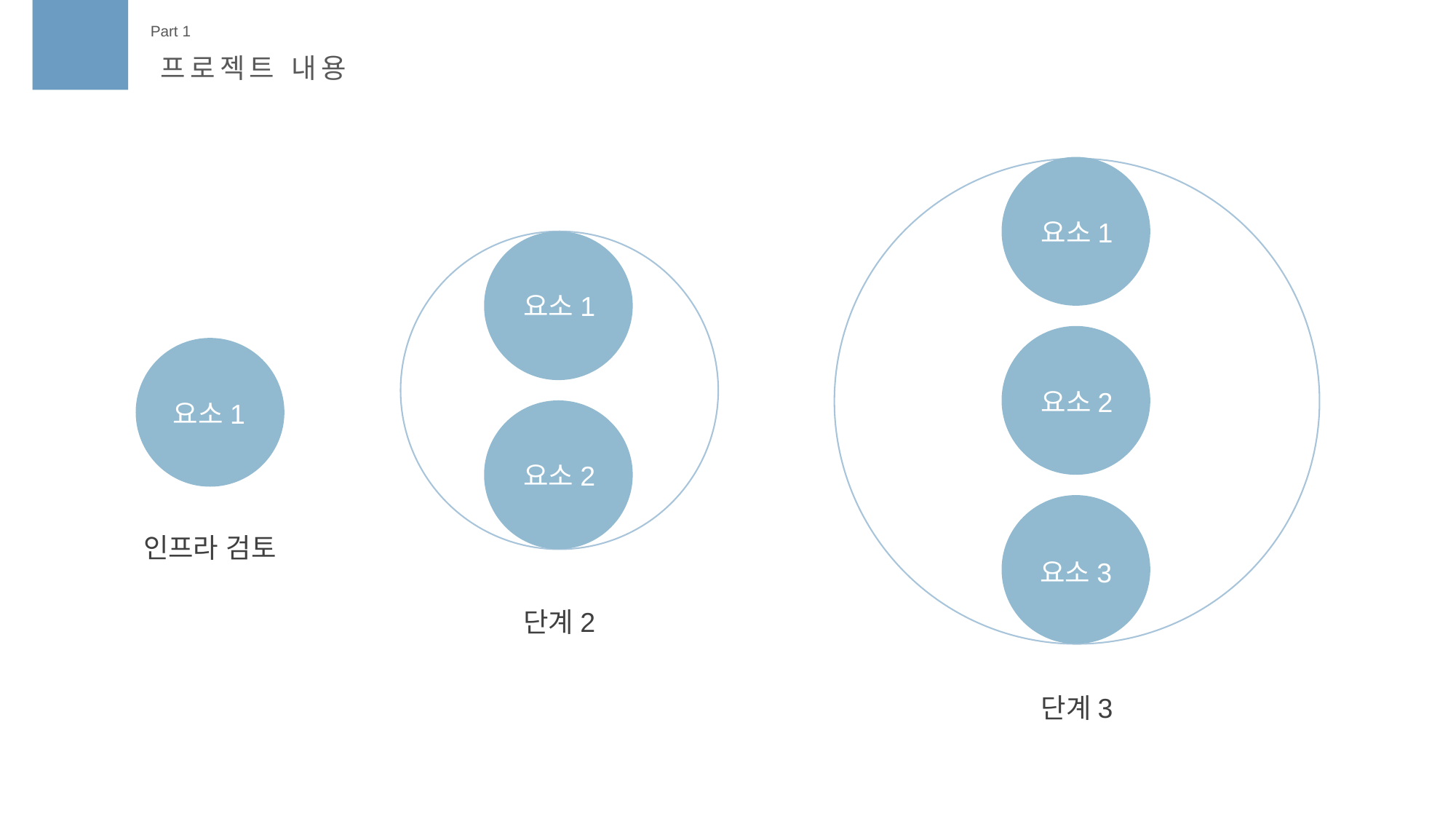

Part 1
프로젝트 내용

요소1

요소1

요소2
요소1

요소2

인프라 검토
요소3
단계2
단계3